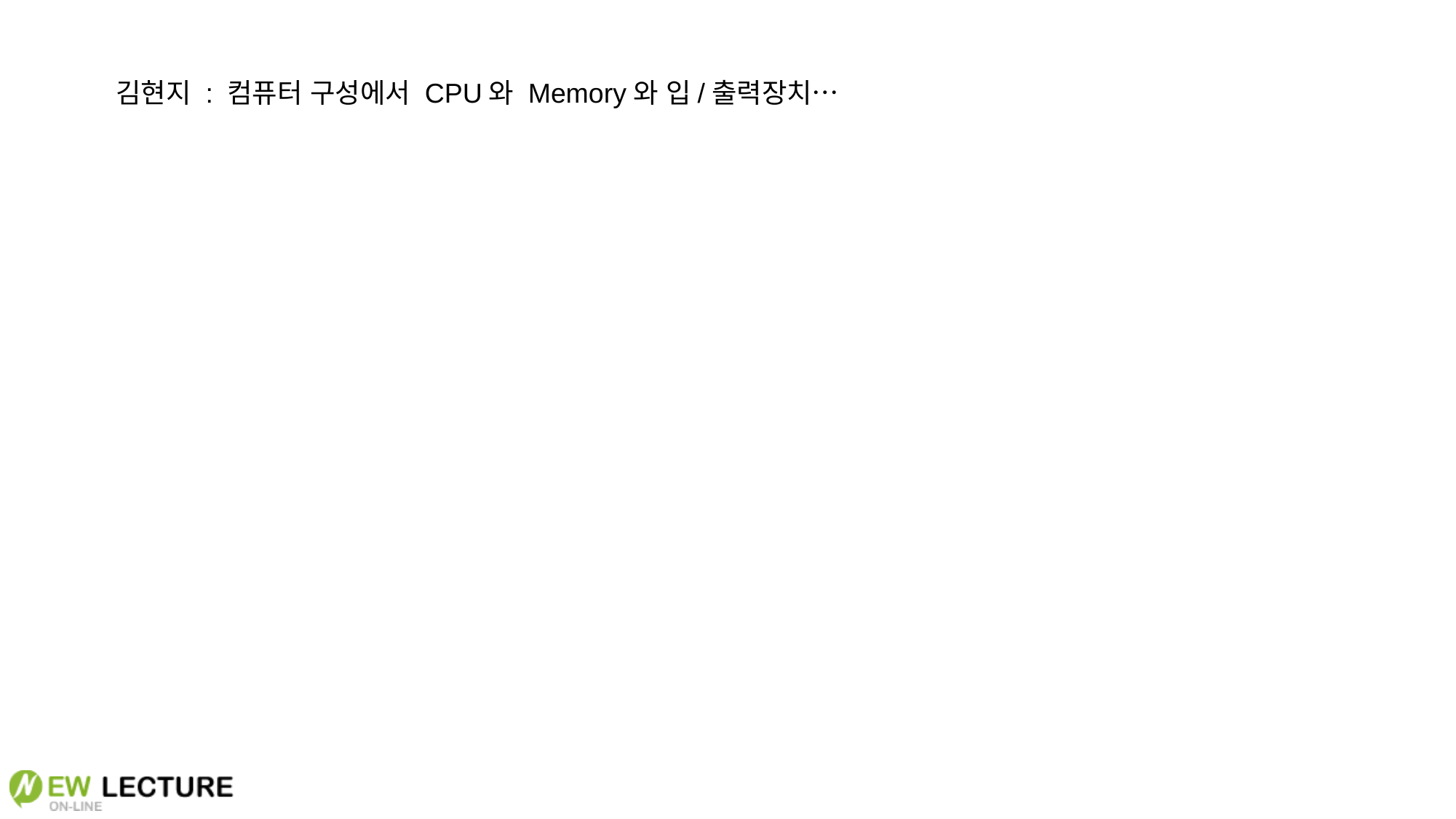

김현지 : 컴퓨터 구성에서 CPU와 Memory와 입/출력장치…